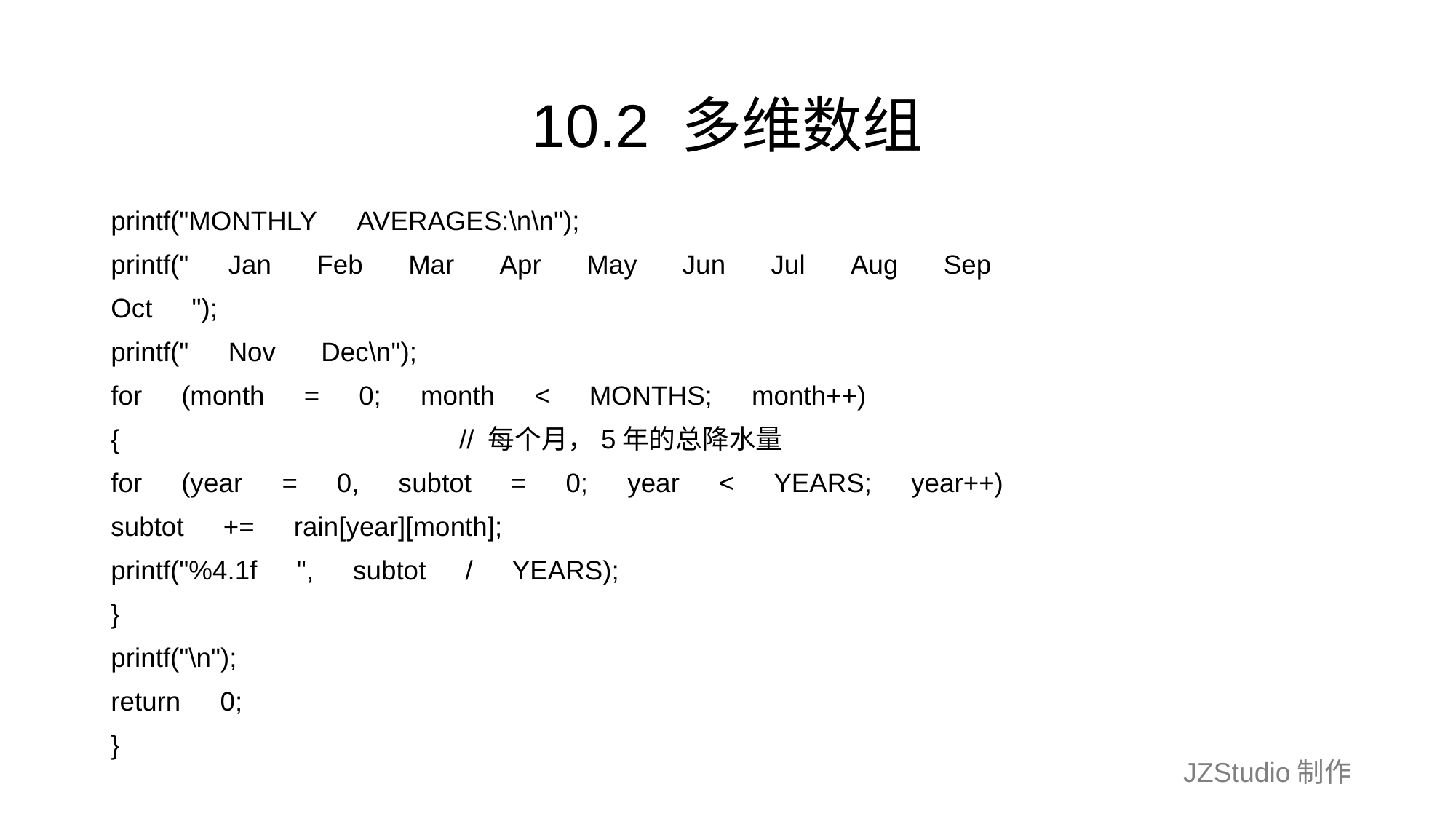

# 10.2 多维数组
printf("MONTHLY　AVERAGES:\n\n");
printf("　Jan　 Feb　 Mar　 Apr　 May　 Jun　 Jul　 Aug　 Sep
Oct　");
printf("　Nov　 Dec\n");
for　(month　=　0;　month　<　MONTHS;　month++)
{　　　　　　　　　　　　 // 每个月，5年的总降水量
for　(year　=　0,　subtot　=　0;　year　<　YEARS;　year++)
subtot　+=　rain[year][month];
printf("%4.1f　",　subtot　/　YEARS);
}
printf("\n");
return　0;
}